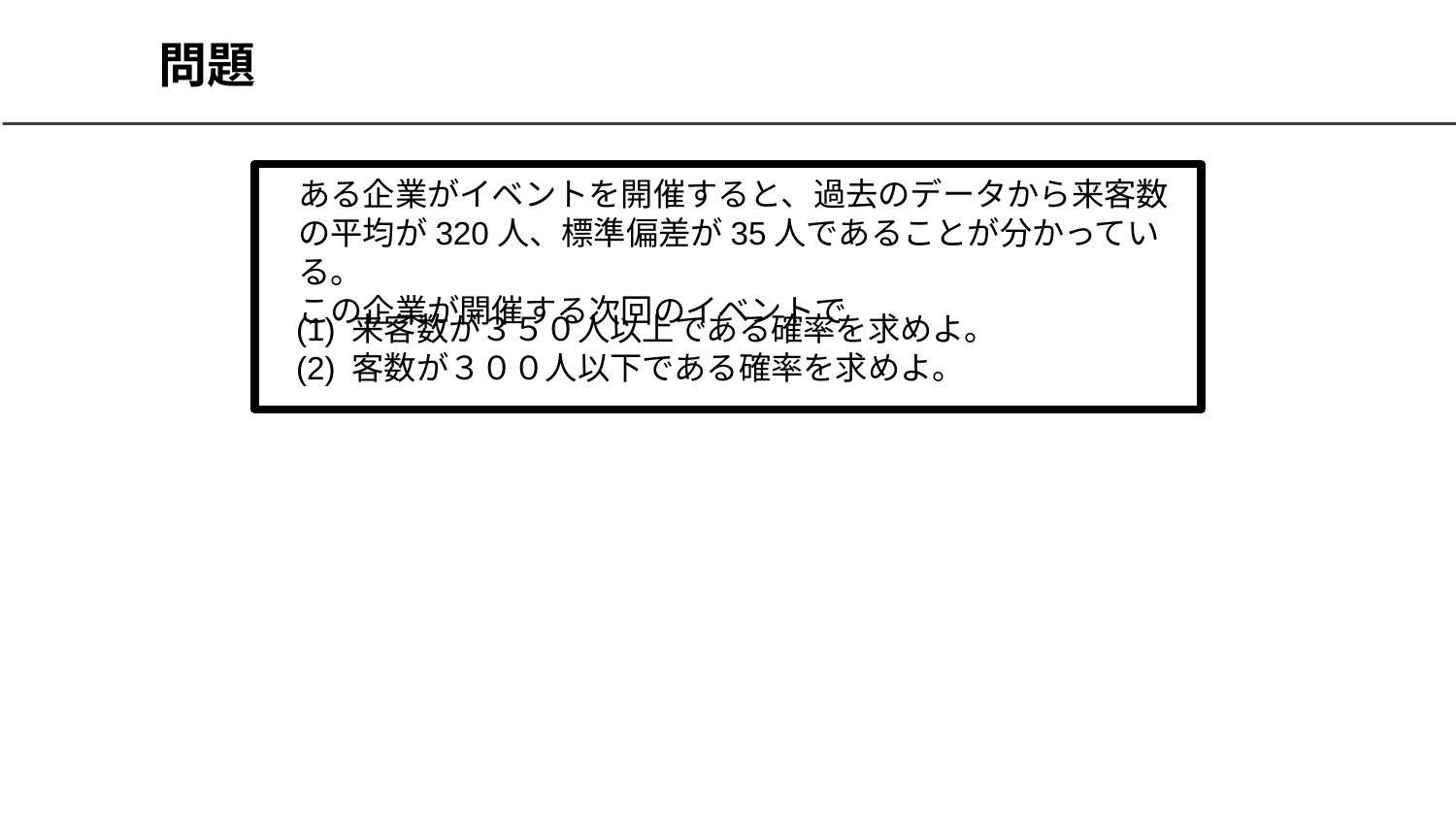

# 問題

ある企業がイベントを開催すると、過去のデータから来客数の平均が320人、標準偏差が35人であることが分かっている。
この企業が開催する次回のイベントで
(1) 来客数が３５０人以上である確率を求めよ。
(2) 客数が３００人以下である確率を求めよ。